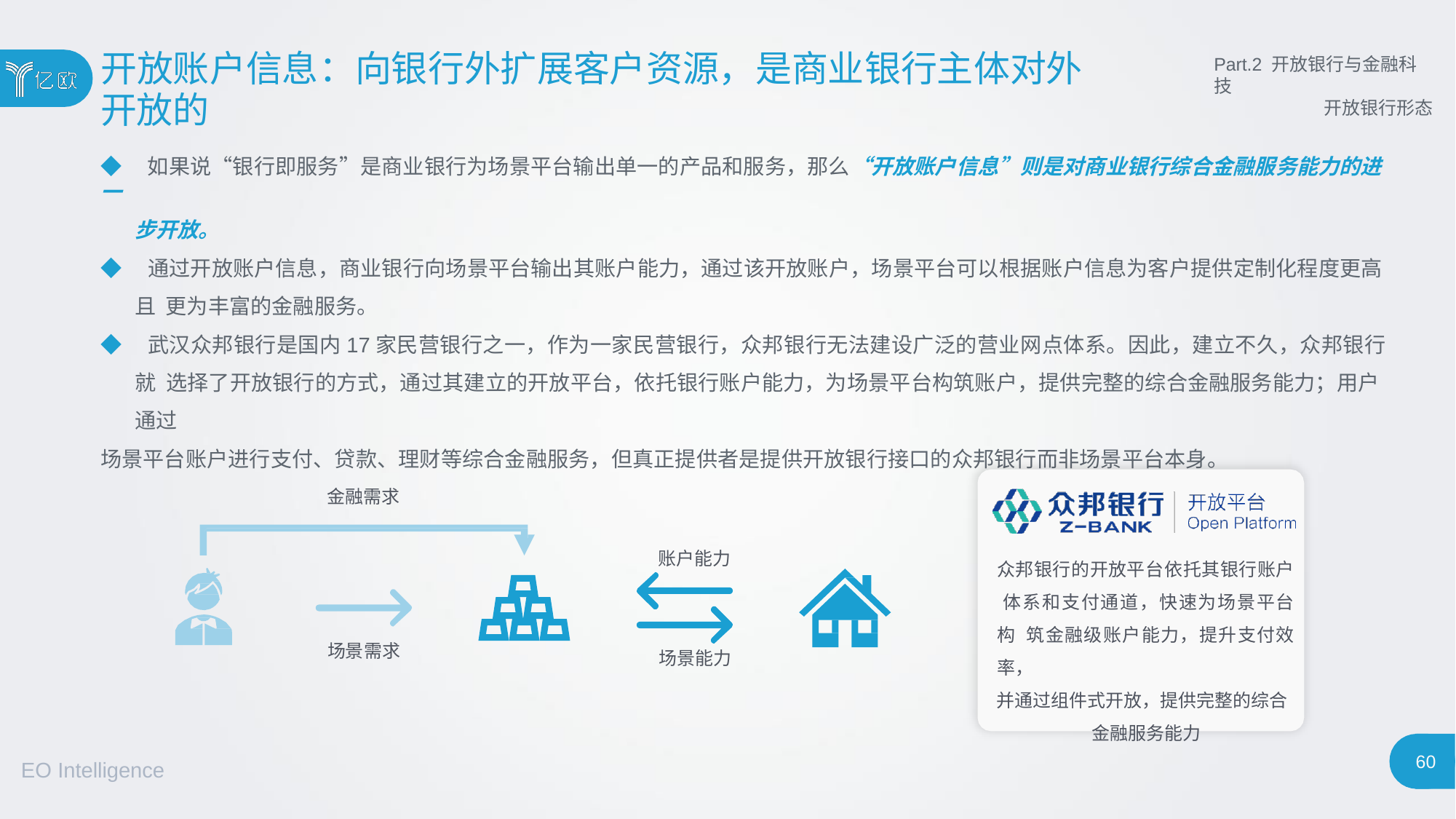

# 开放账户信息：向银行外扩展客户资源，是商业银行主体对外
开放的
Part.2 开放银行与金融科技
开放银行形态

◆ 如果说“银行即服务”是商业银行为场景平台输出单一的产品和服务，那么“开放账户信息”则是对商业银行综合金融服务能力的进一
步开放。
◆ 通过开放账户信息，商业银行向场景平台输出其账户能力，通过该开放账户，场景平台可以根据账户信息为客户提供定制化程度更高且  更为丰富的金融服务。
◆ 武汉众邦银行是国内17家民营银行之一，作为一家民营银行，众邦银行无法建设广泛的营业网点体系。因此，建立不久，众邦银行就  选择了开放银行的方式，通过其建立的开放平台，依托银行账户能力，为场景平台构筑账户，提供完整的综合金融服务能力；用户通过
场景平台账户进行支付、贷款、理财等综合金融服务，但真正提供者是提供开放银行接口的众邦银行而非场景平台本身。

金融需求

账户能力
众邦银行的开放平台依托其银行账户  体系和支付通道，快速为场景平台构  筑金融级账户能力，提升支付效率，
并通过组件式开放，提供完整的综合  金融服务能力

场景需求
场景能力
60
EO Intelligence